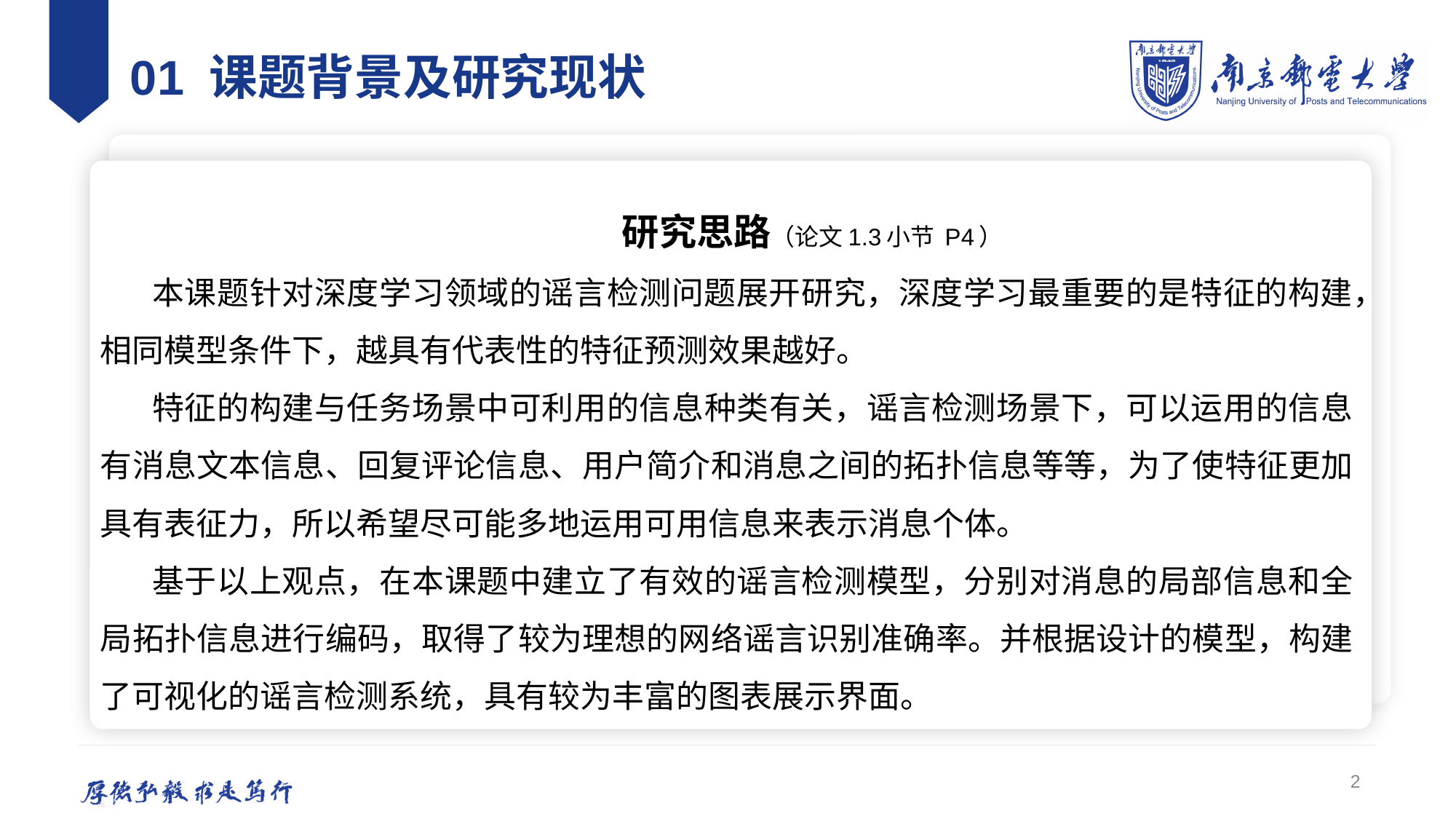

# 01 课题背景及研究现状

                   研究思路（论文1.3小节 P4）
本课题针对深度学习领域的谣言检测问题展开研究，深度学习最重要的是特征的构建，相同模型条件下，越具有代表性的特征预测效果越好。
特征的构建与任务场景中可利用的信息种类有关，谣言检测场景下，可以运用的信息有消息文本信息、回复评论信息、用户简介和消息之间的拓扑信息等等，为了使特征更加具有表征力，所以希望尽可能多地运用可用信息来表示消息个体。
基于以上观点，在本课题中建立了有效的谣言检测模型，分别对消息的局部信息和全局拓扑信息进行编码，取得了较为理想的网络谣言识别准确率。并根据设计的模型，构建了可视化的谣言检测系统，具有较为丰富的图表展示界面。
2